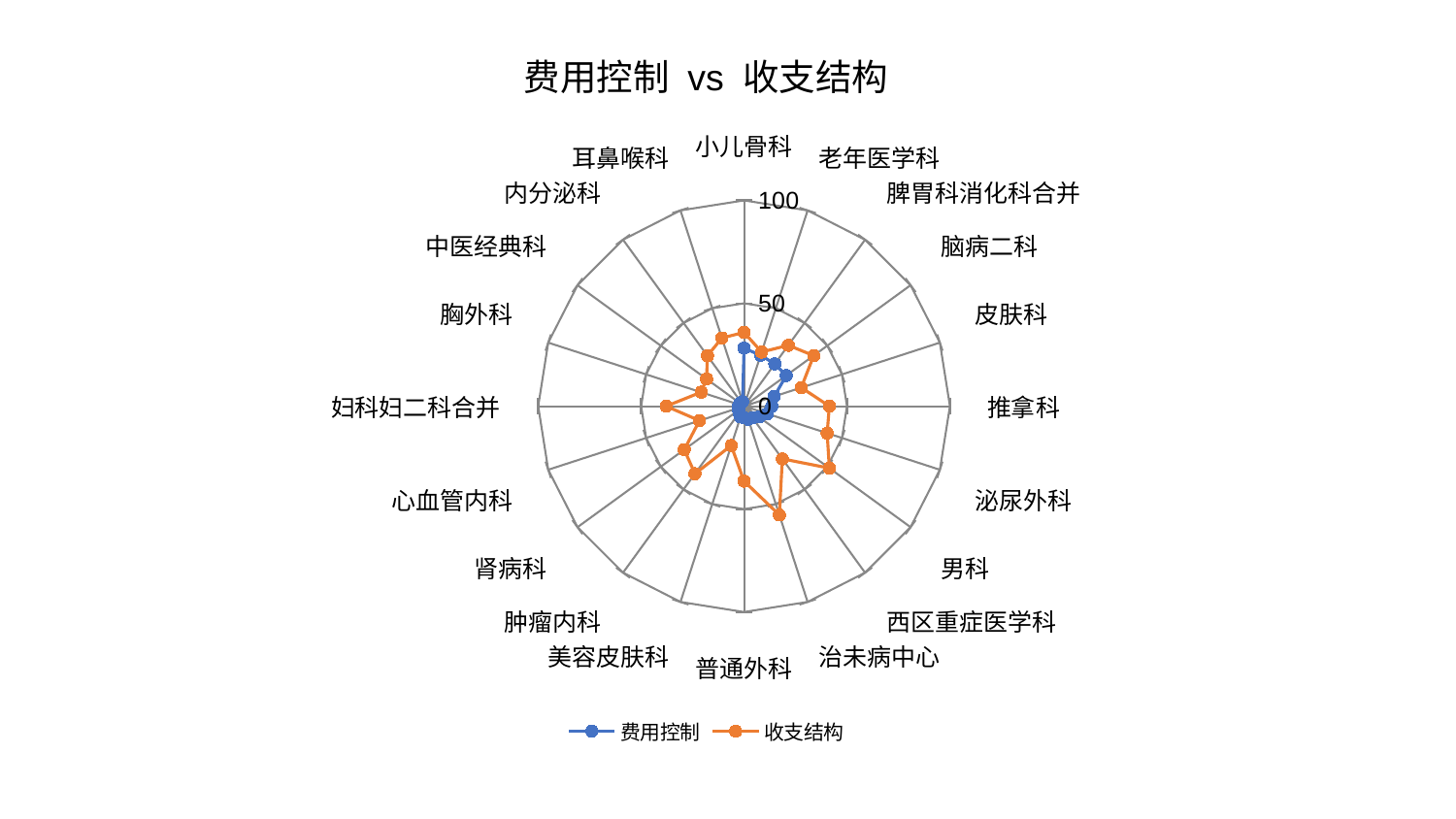

### Chart: 费用控制 vs 收支结构

| Category | 费用控制 | 收支结构 |
|---|---|---|
| 小儿骨科 | 28.197572456067583 | 35.86168339687748 |
| 老年医学科 | 26.03277206019832 | 27.667631838386527 |
| 脾胃科消化科合并 | 25.426491287710512 | 36.59141669850465 |
| 脑病二科 | 25.35780963024862 | 41.81332266595146 |
| 皮肤科 | 15.457652989937348 | 29.221632587131452 |
| 推拿科 | 13.532443336690449 | 41.446860663986314 |
| 泌尿外科 | 11.848782666878709 | 42.46374406257763 |
| 男科 | 8.93918864058355 | 51.21173427015644 |
| 西区重症医学科 | 7.010120564635973 | 31.64783173710273 |
| 治未病中心 | 6.695237095752467 | 55.5594107455046 |
| 普通外科 | 5.706673233401345 | 36.43076743684356 |
| 美容皮肤科 | 5.470920110331017 | 20.13180785929355 |
| 肿瘤内科 | 4.026048152583662 | 40.57291323414782 |
| 肾病科 | 3.199805297924142 | 35.90927162038143 |
| 心血管内科 | 3.0847262724355113 | 22.781313211718825 |
| 妇科妇二科合并 | 2.594484694066363 | 37.84002322683784 |
| 胸外科 | 2.4297081270369176 | 21.898313544573302 |
| 中医经典科 | 2.3104643943530077 | 22.47833947045518 |
| 内分泌科 | 2.2688559710515355 | 30.23895803409406 |
| 耳鼻喉科 | 2.254768194126356 | 34.85235517283965 |
29